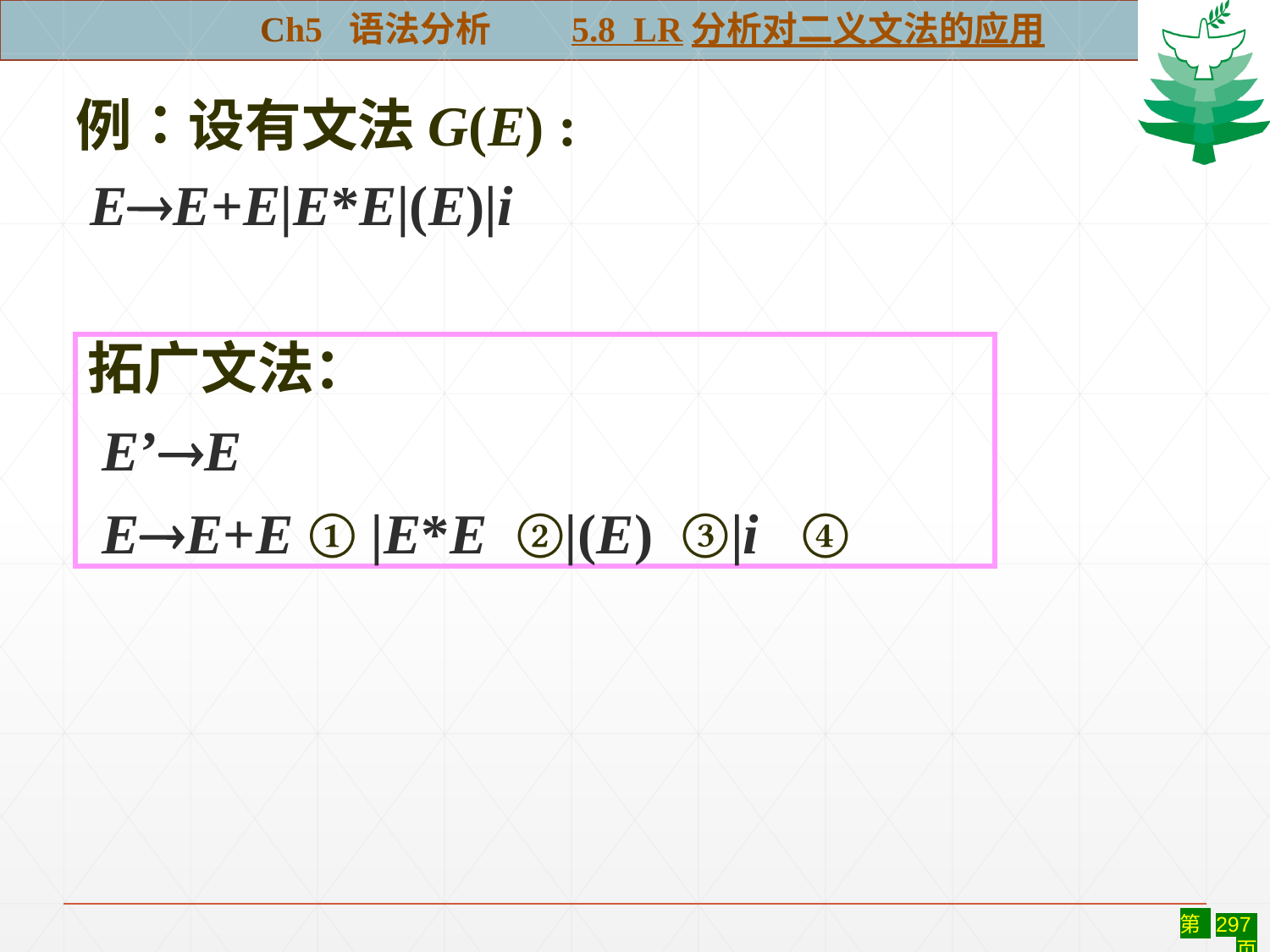

Ch5  语法分析         5.8  LR分析对二义文法的应用
例：设有文法G(E) :
 E→E+E|E*E|(E)|i
拓广文法：
 E’→E
 E→E+E ① |E*E  ②|(E)  ③|i   ④